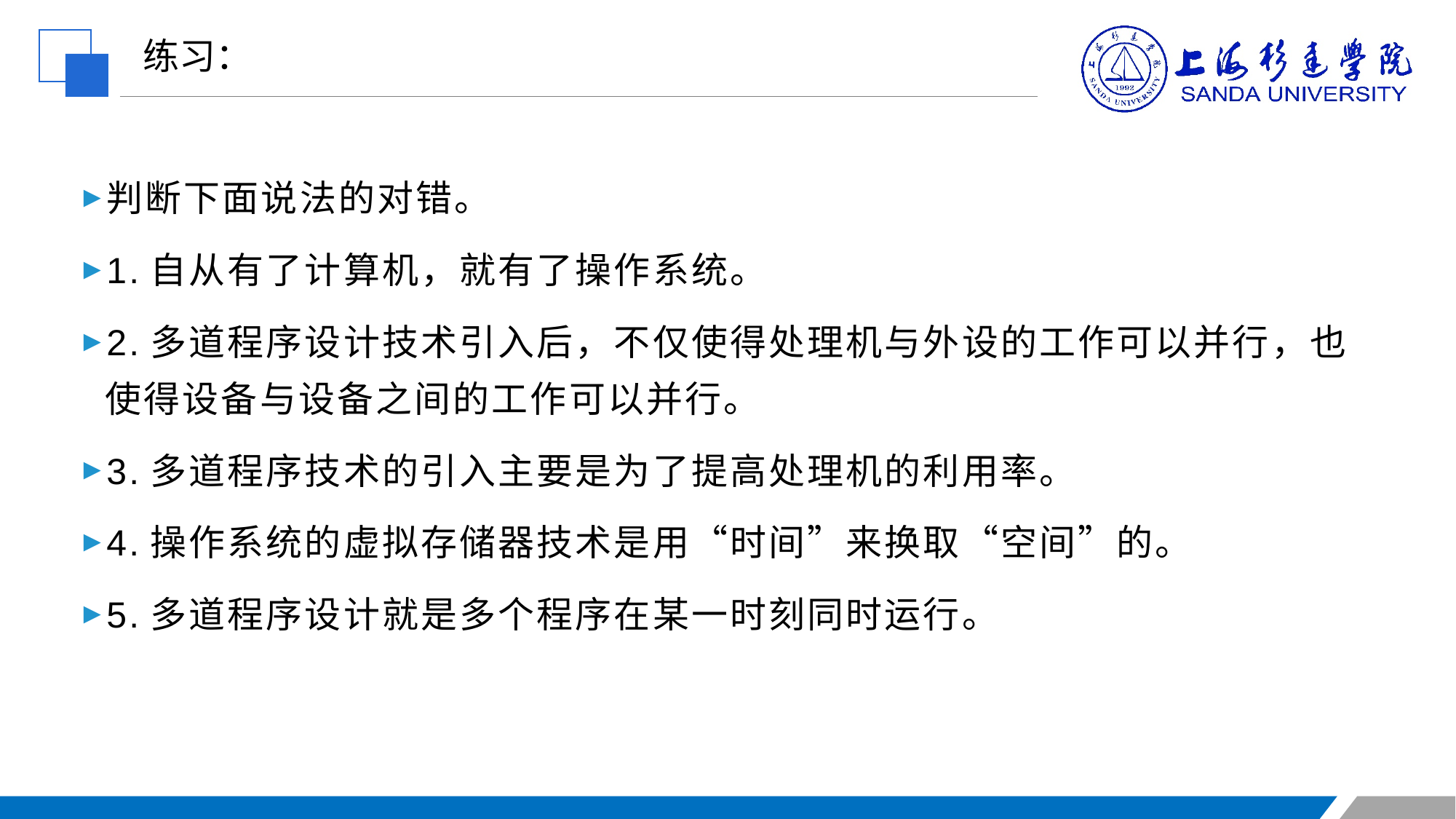

练习：
判断下面说法的对错。
1.自从有了计算机，就有了操作系统。
2.多道程序设计技术引入后，不仅使得处理机与外设的工作可以并行，也使得设备与设备之间的工作可以并行。
3.多道程序技术的引入主要是为了提高处理机的利用率。
4.操作系统的虚拟存储器技术是用“时间”来换取“空间”的。
5.多道程序设计就是多个程序在某一时刻同时运行。